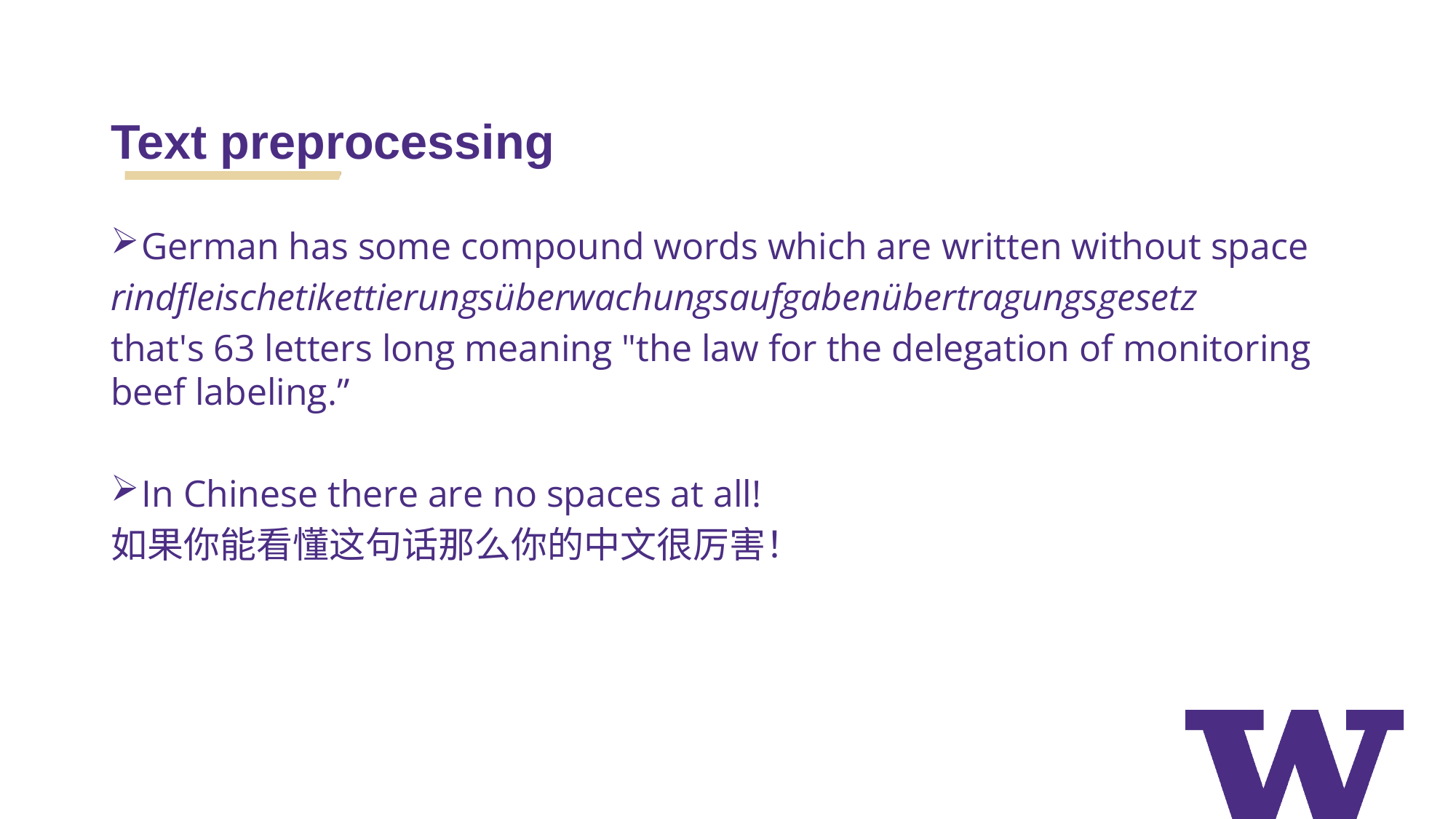

# Text preprocessing
German has some compound words which are written without space
rindfleischetikettierungsüberwachungsaufgabenübertragungsgesetz
that's 63 letters long meaning "the law for the delegation of monitoring beef labeling.”

In Chinese there are no spaces at all!
如果你能看懂这句话那么你的中文很厉害！